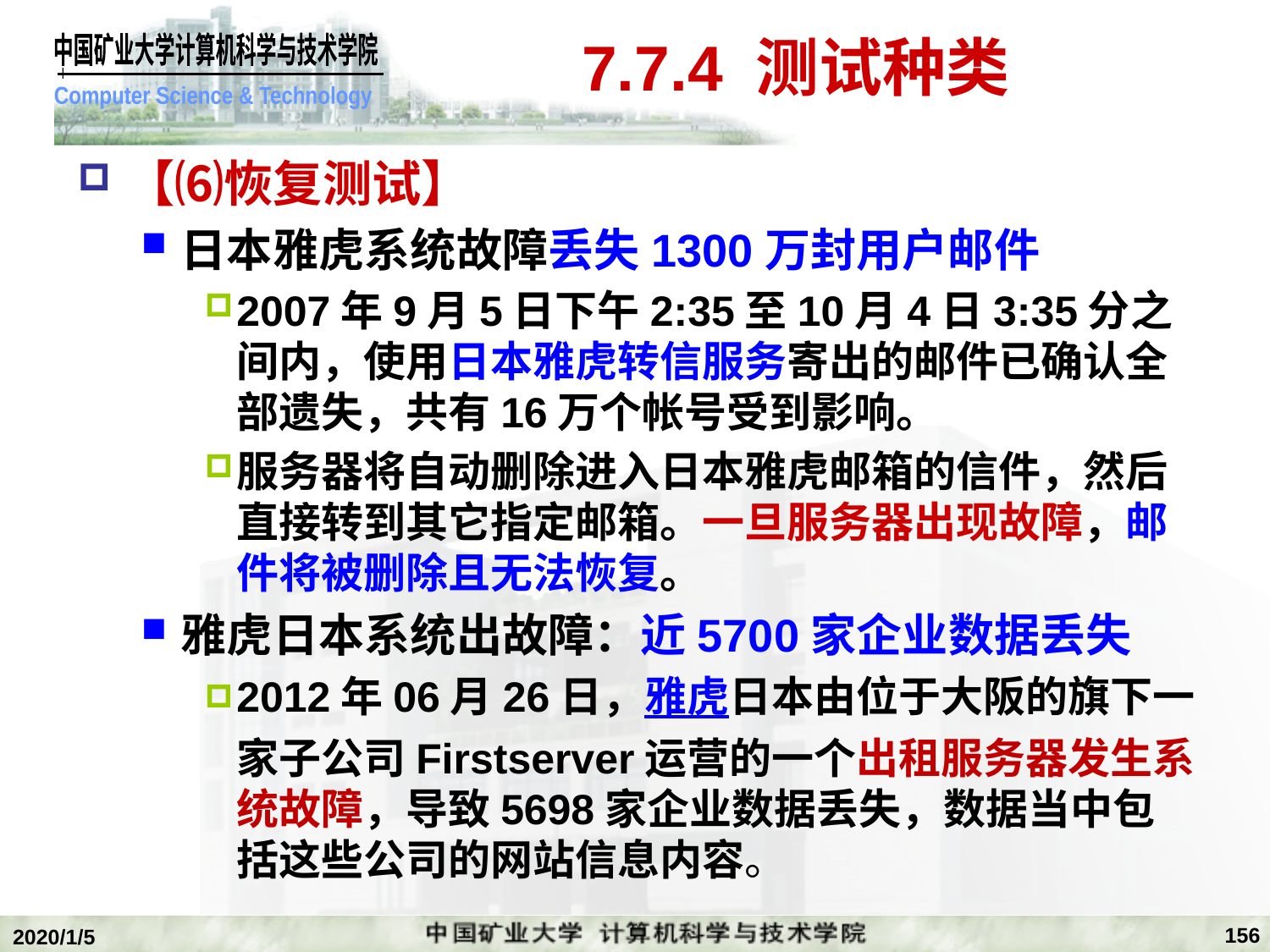

# 7.7.4 测试种类
【⑹恢复测试】
日本雅虎系统故障丢失1300万封用户邮件
2007年9月5日下午2:35至10月4日3:35分之间内，使用日本雅虎转信服务寄出的邮件已确认全部遗失，共有16万个帐号受到影响。
服务器将自动删除进入日本雅虎邮箱的信件，然后直接转到其它指定邮箱。一旦服务器出现故障，邮件将被删除且无法恢复。
雅虎日本系统出故障：近5700家企业数据丢失
2012年06月26日，雅虎日本由位于大阪的旗下一家子公司Firstserver运营的一个出租服务器发生系统故障，导致5698家企业数据丢失，数据当中包括这些公司的网站信息内容。
156
2020/1/5